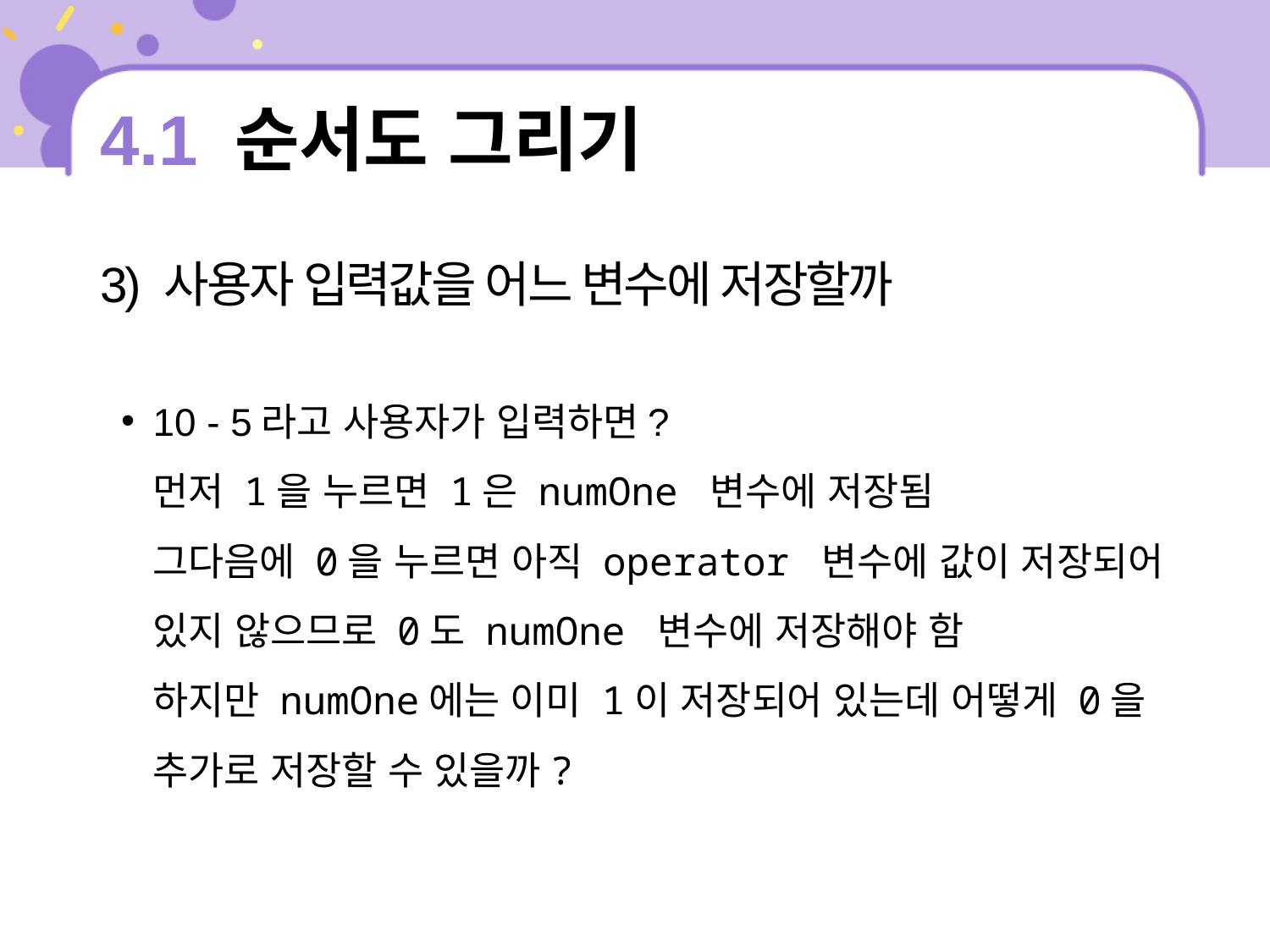

# 4.1 순서도 그리기
3) 사용자 입력값을 어느 변수에 저장할까

10 - 5라고 사용자가 입력하면?
먼저 1을 누르면 1은 numOne 변수에 저장됨
그다음에 0을 누르면 아직 operator 변수에 값이 저장되어 있지 않으므로 0도 numOne 변수에 저장해야 함
하지만 numOne에는 이미 1이 저장되어 있는데 어떻게 0을 추가로 저장할 수 있을까?